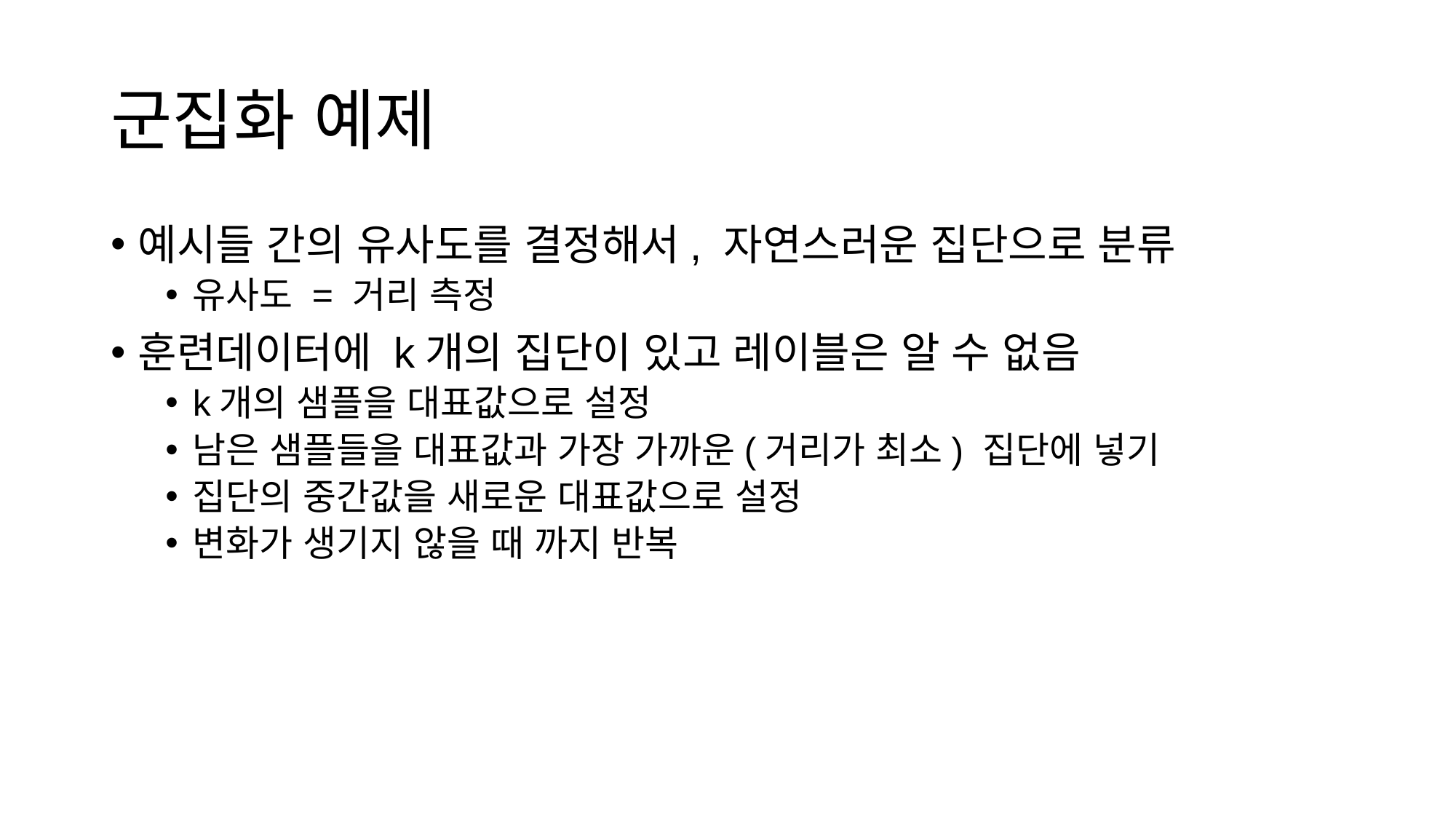

# 군집화 예제
예시들 간의 유사도를 결정해서, 자연스러운 집단으로 분류
유사도 = 거리 측정
훈련데이터에 k개의 집단이 있고 레이블은 알 수 없음
k개의 샘플을 대표값으로 설정
남은 샘플들을 대표값과 가장 가까운(거리가 최소) 집단에 넣기
집단의 중간값을 새로운 대표값으로 설정
변화가 생기지 않을 때 까지 반복